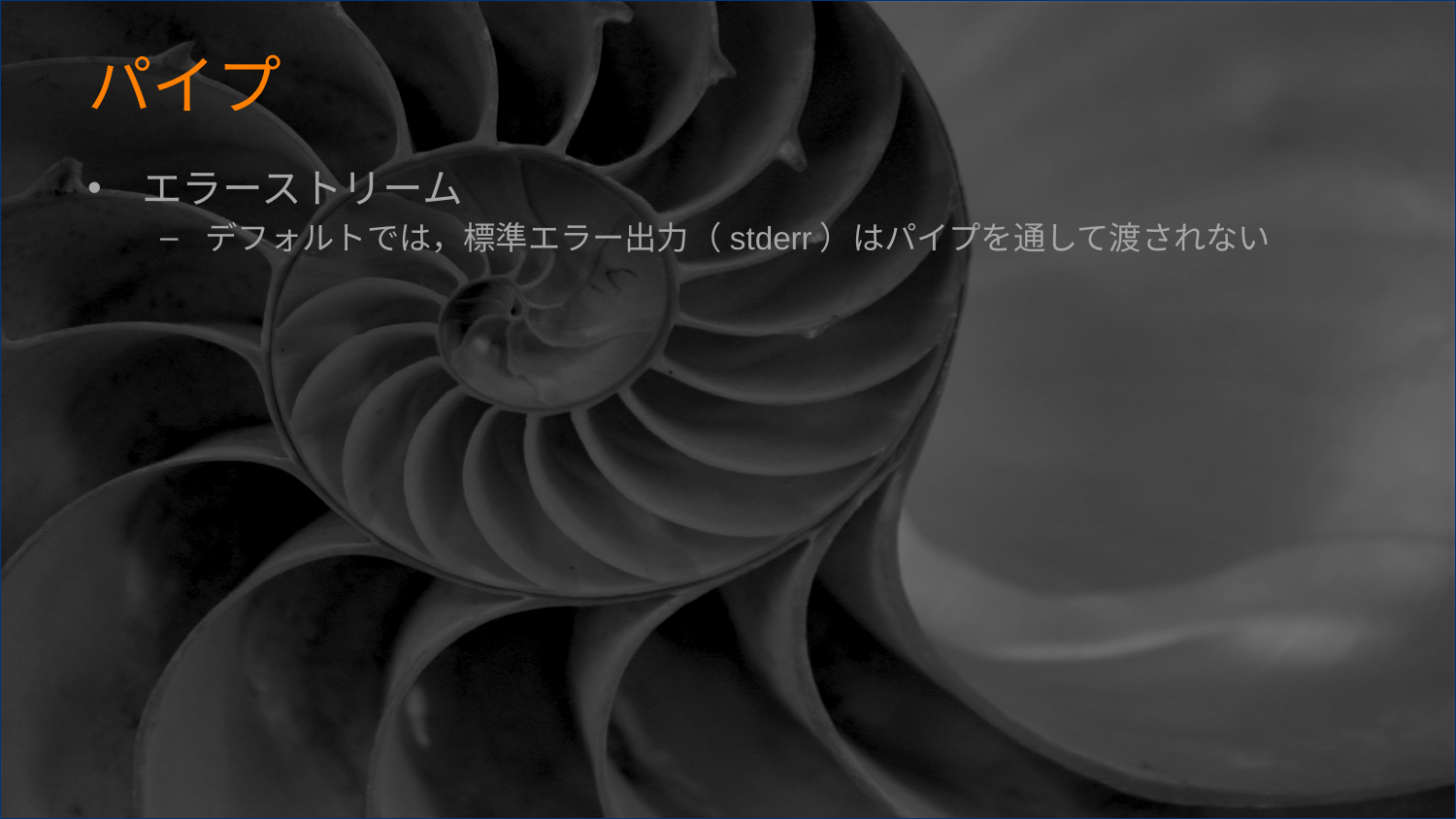

# パイプ
エラーストリーム
デフォルトでは，標準エラー出力（stderr）はパイプを通して渡されない